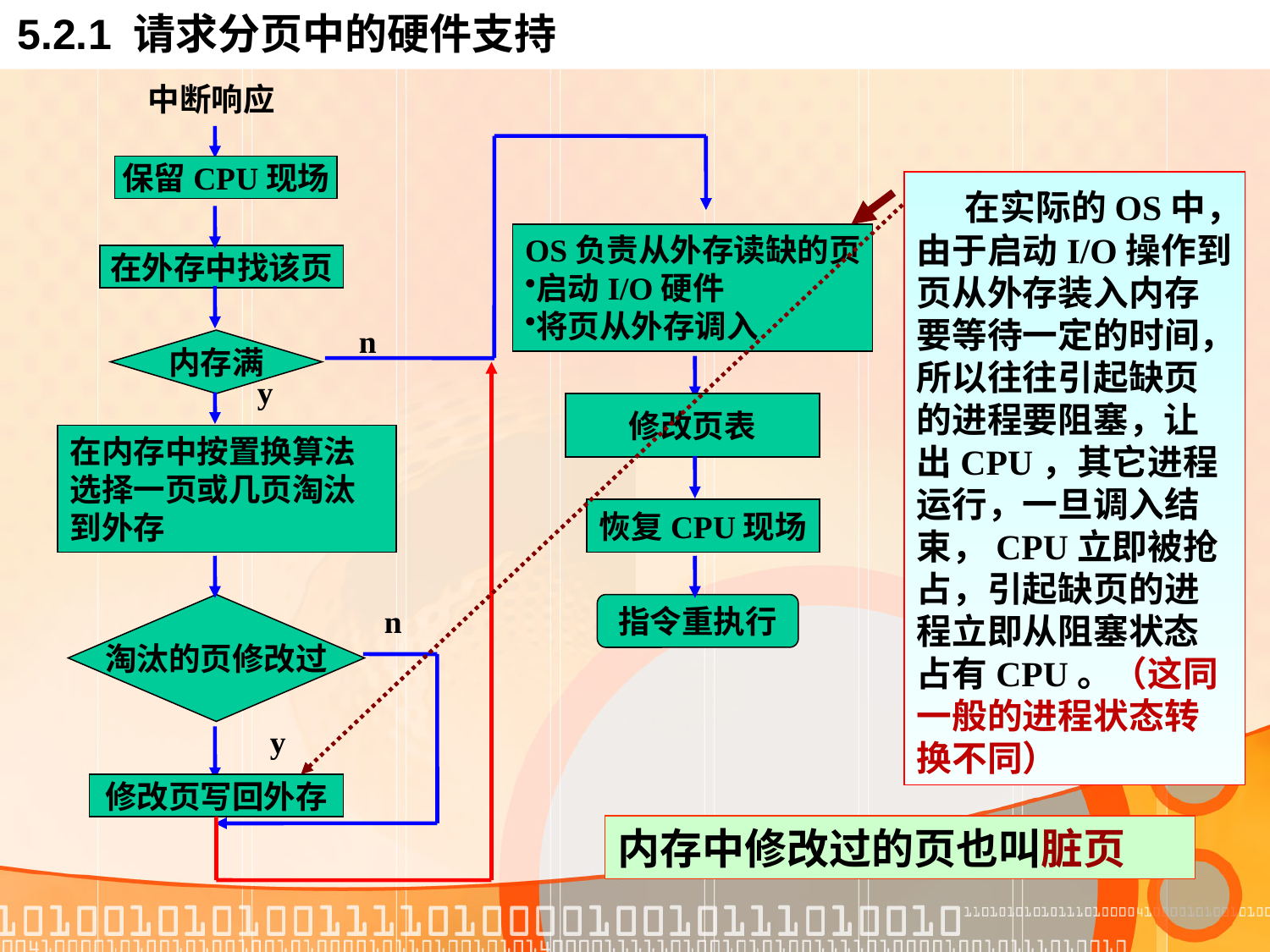

# 5.2.1 请求分页中的硬件支持
中断响应

n

保留CPU现场
    在实际的OS中，由于启动I/O操作到页从外存装入内存要等待一定的时间，所以往往引起缺页的进程要阻塞，让出CPU，其它进程运行，一旦调入结束，CPU立即被抢占，引起缺页的进程立即从阻塞状态占有CPU。（这同一般的进程状态转换不同）

OS负责从外存读缺的页
启动I/O硬件
将页从外存调入
在外存中找该页

内存满

y

修改页表
在内存中按置换算法
选择一页或几页淘汰
到外存

恢复CPU现场

淘汰的页修改过
指令重执行
n

y

修改页写回外存
内存中修改过的页也叫脏页